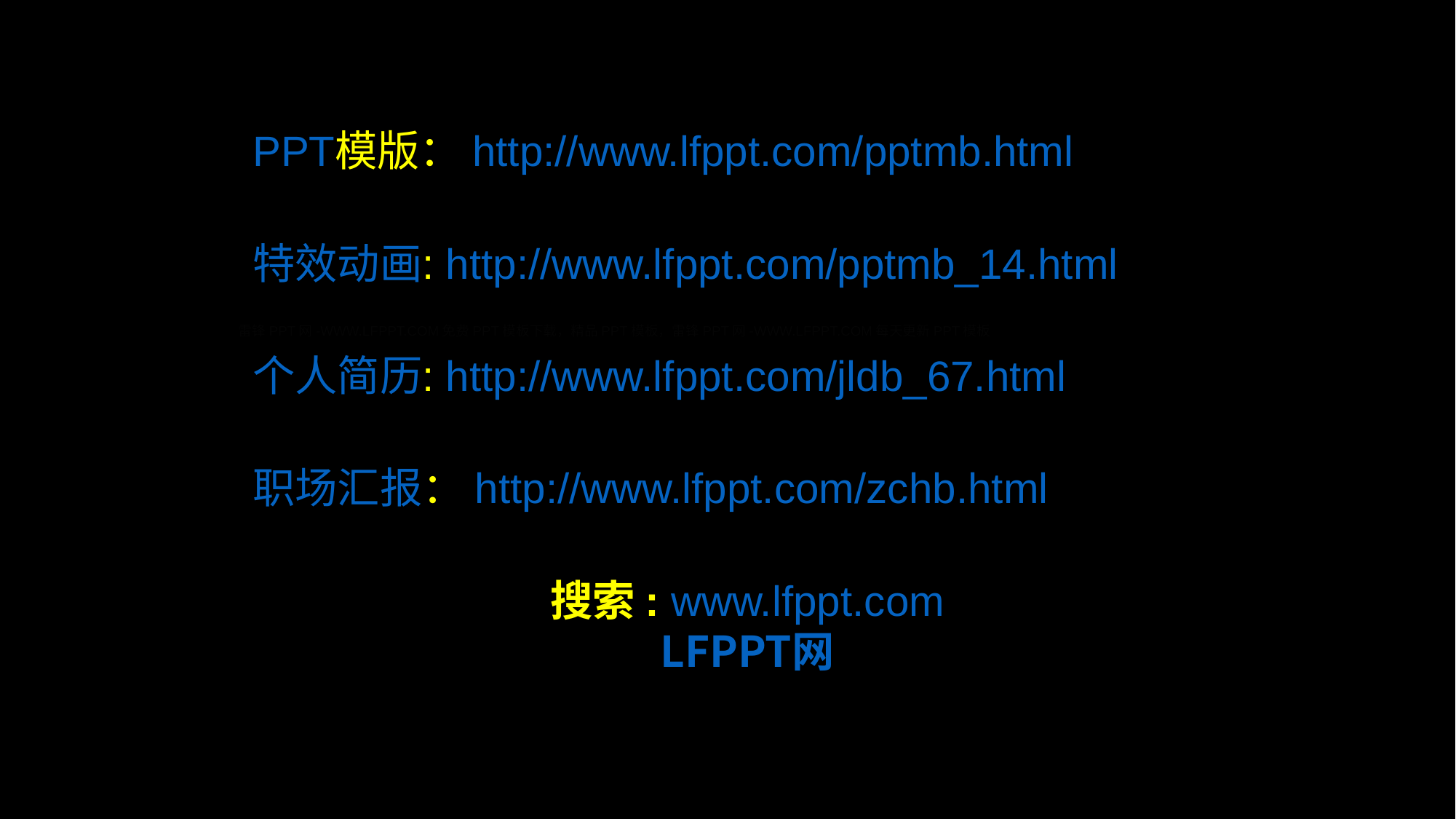

PPT模版：http://www.lfppt.com/pptmb.html

特效动画: http://www.lfppt.com/pptmb_14.html

个人简历: http://www.lfppt.com/jldb_67.html

职场汇报：http://www.lfppt.com/zchb.html

搜索: www.lfppt.com
LFPPT网